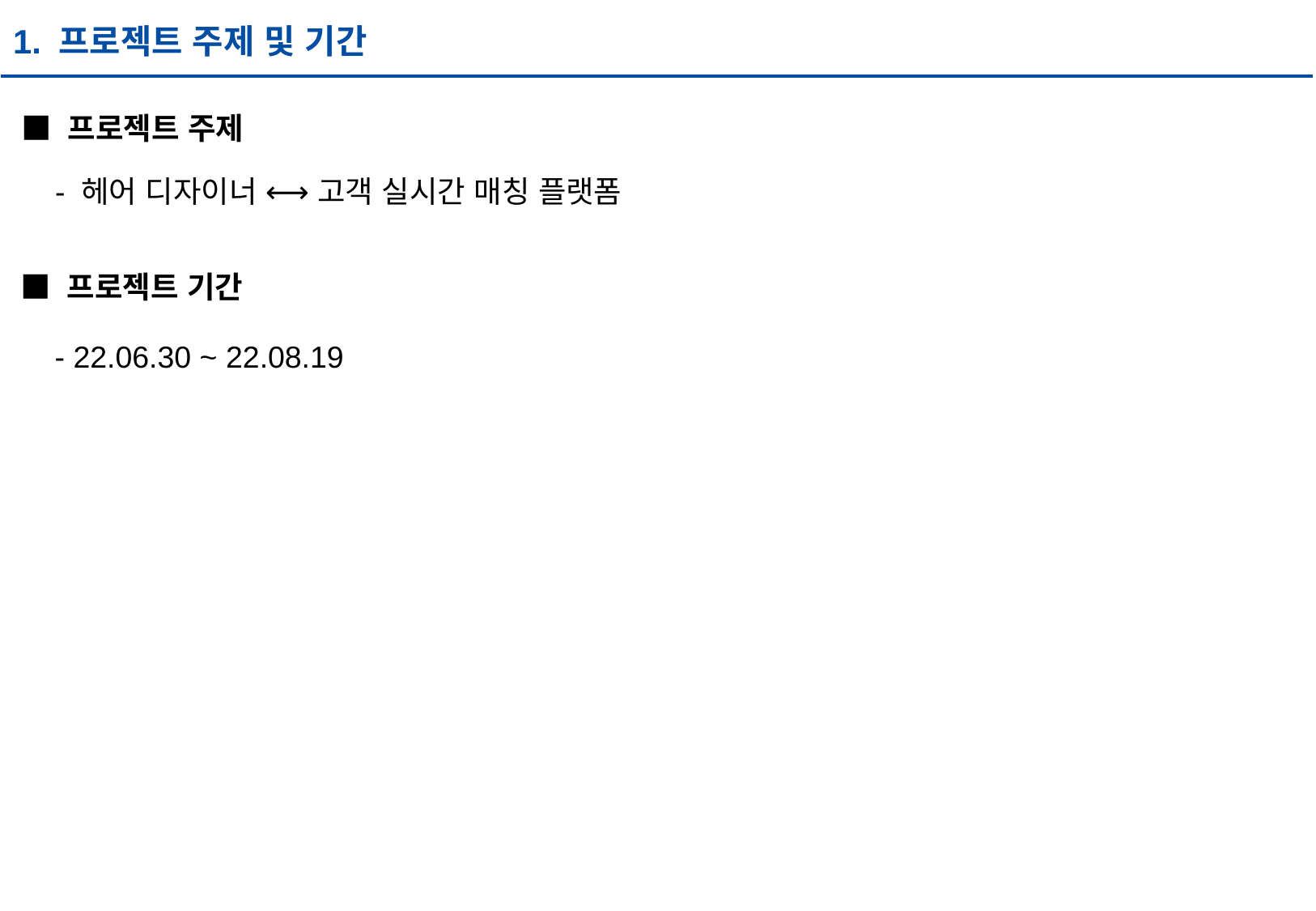

1. 프로젝트 주제 및 기간

■ 프로젝트 주제
    - 헤어 디자이너 ⟷ 고객 실시간 매칭 플랫폼

■ 프로젝트 기간

    - 22.06.30 ~ 22.08.19